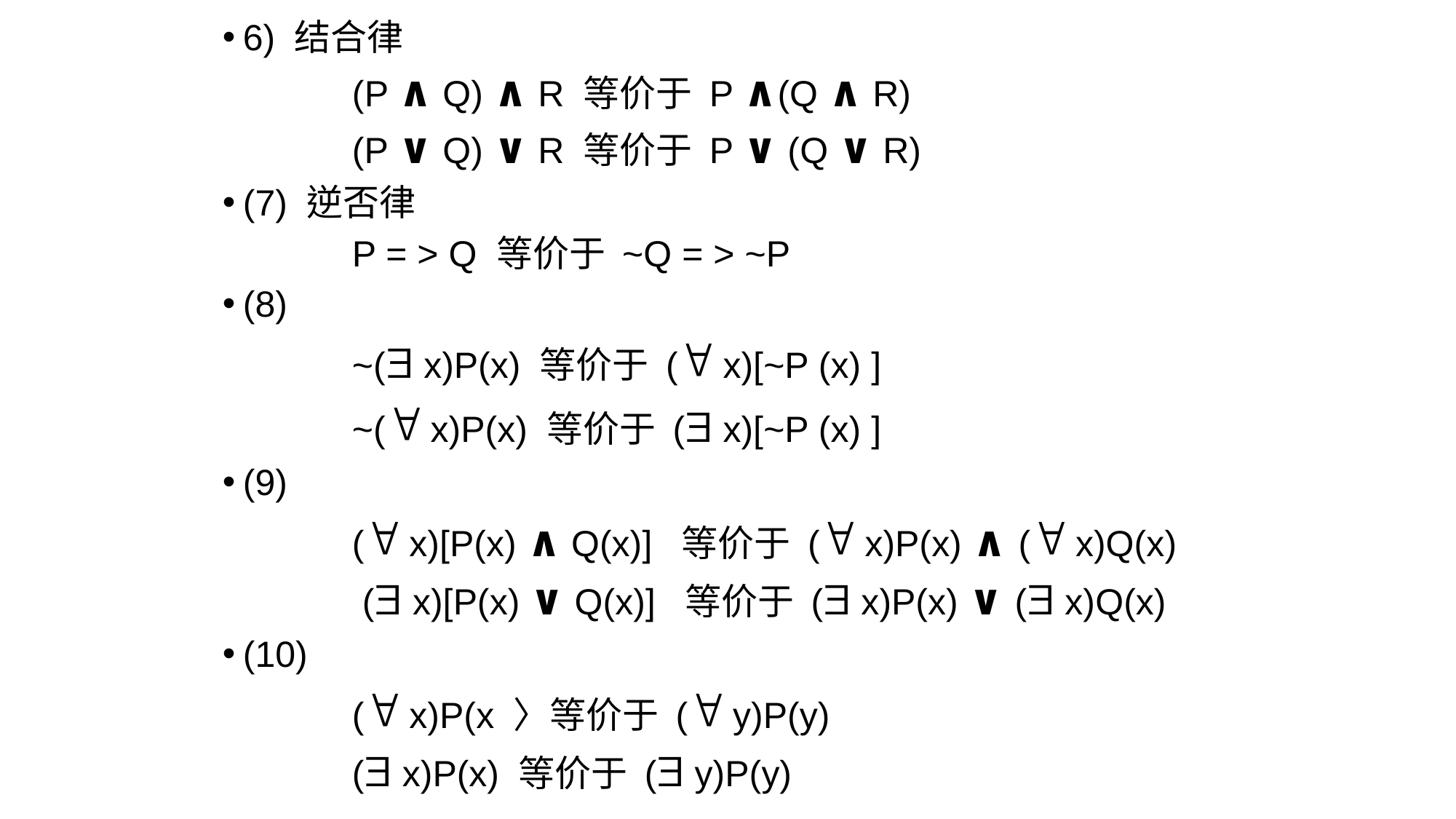

6) 结合律
		(P ∧ Q) ∧ R 等价于 P ∧(Q ∧ R)
		(P ∨ Q) ∨ R 等价于 P ∨ (Q ∨ R)
(7) 逆否律
		P = > Q 等价于 ~Q = > ~P
(8)
		~(∃ x)P(x) 等价于 (∀ x)[~P (x) ]
		~(∀ x)P(x) 等价于 (∃ x)[~P (x) ]
(9)
		(∀ x)[P(x) ∧ Q(x)]  等价于 (∀ x)P(x) ∧ (∀ x)Q(x)
		 (∃ x)[P(x) ∨ Q(x)]  等价于 (∃ x)P(x) ∨ (∃ x)Q(x)
(10)
		(∀ x)P(x 〉等价于 (∀ y)P(y)
		(∃ x)P(x) 等价于 (∃ y)P(y)